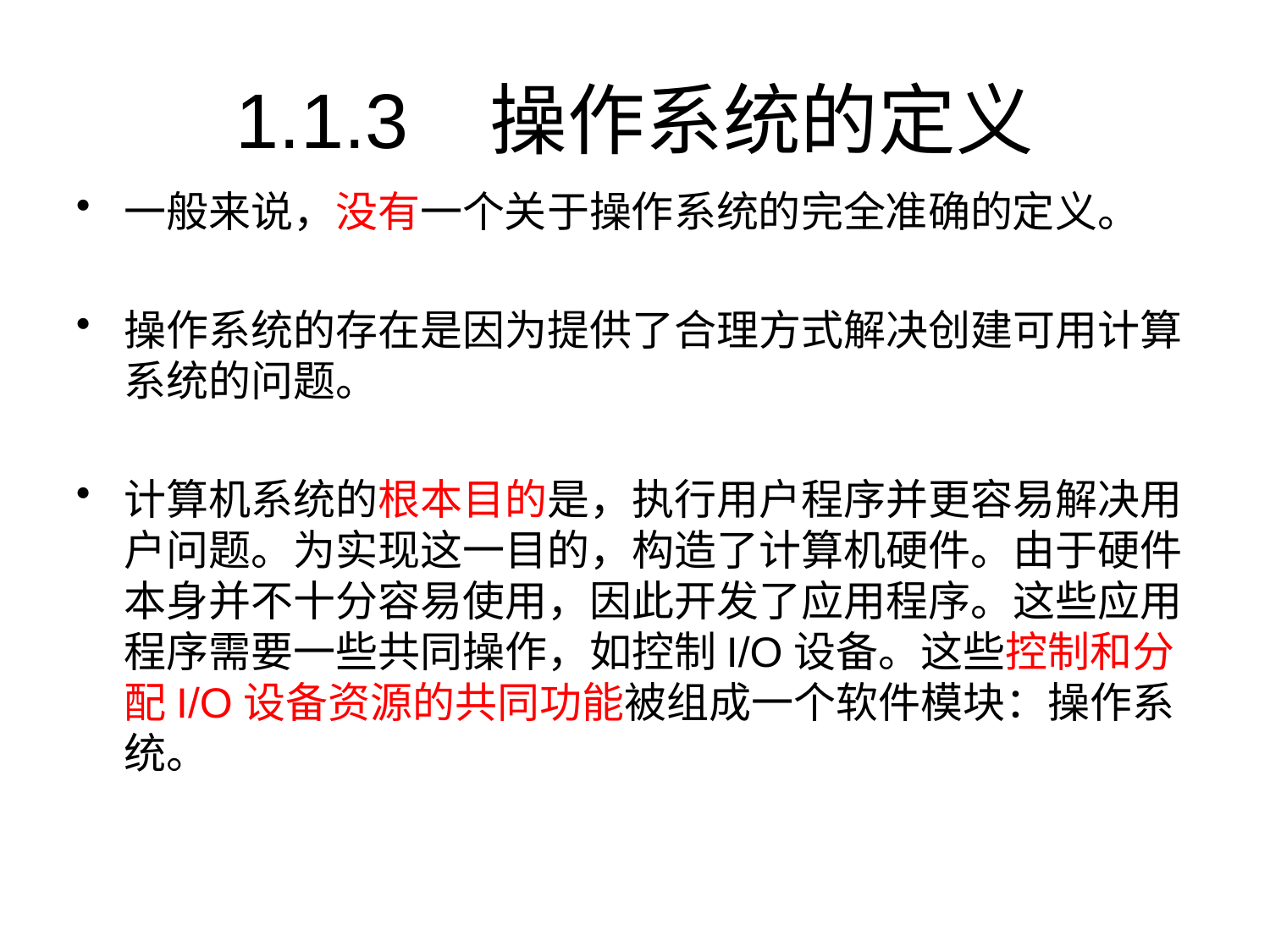

# 1.1.3	操作系统的定义
一般来说，没有一个关于操作系统的完全准确的定义。

操作系统的存在是因为提供了合理方式解决创建可用计算系统的问题。

计算机系统的根本目的是，执行用户程序并更容易解决用户问题。为实现这一目的，构造了计算机硬件。由于硬件本身并不十分容易使用，因此开发了应用程序。这些应用程序需要一些共同操作，如控制I/O设备。这些控制和分配I/O设备资源的共同功能被组成一个软件模块：操作系统。